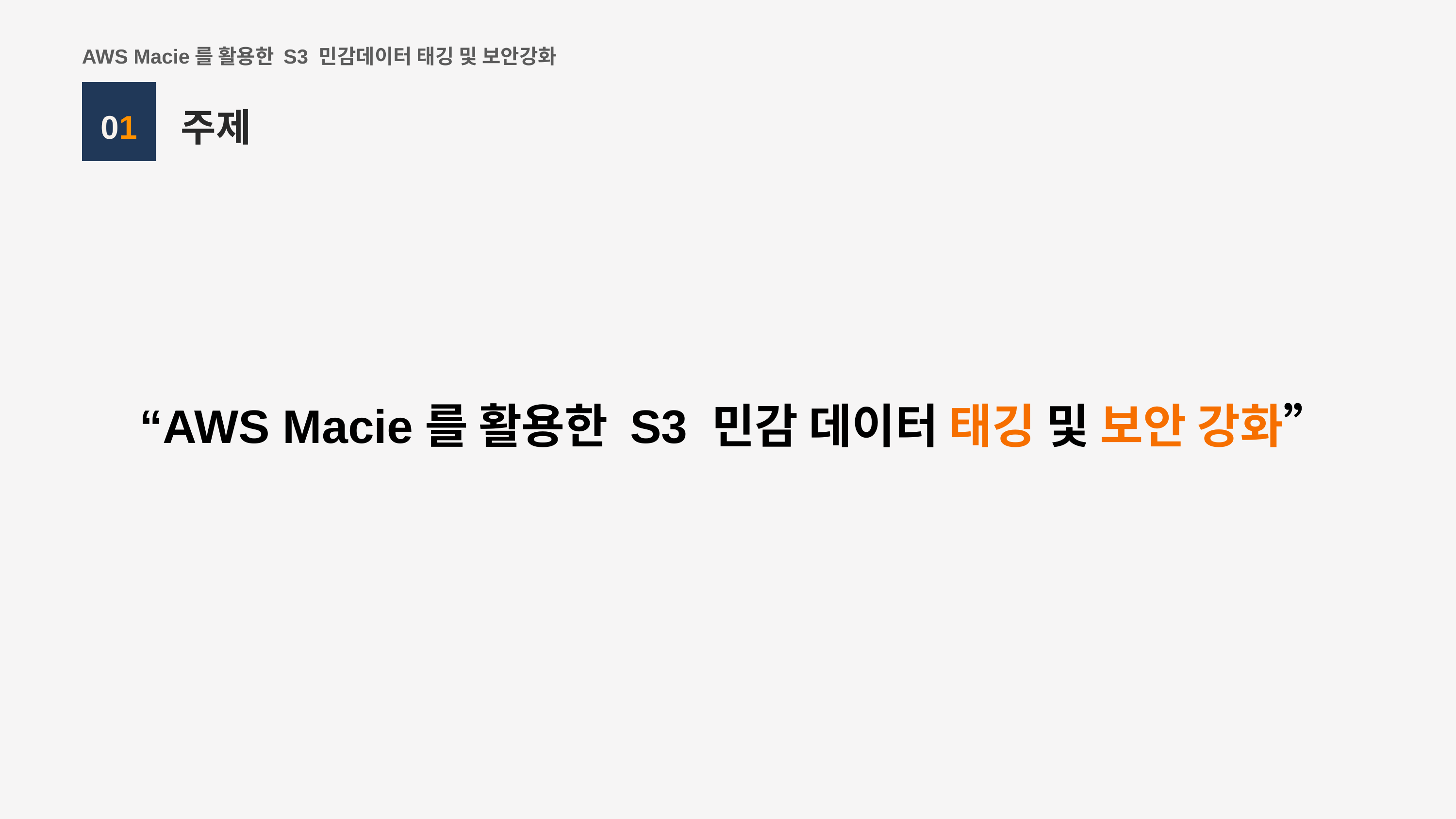

AWS Macie를 활용한 S3 민감데이터 태깅 및 보안강화

주제
01
“AWS Macie를 활용한 S3 민감 데이터 태깅 및 보안 강화”